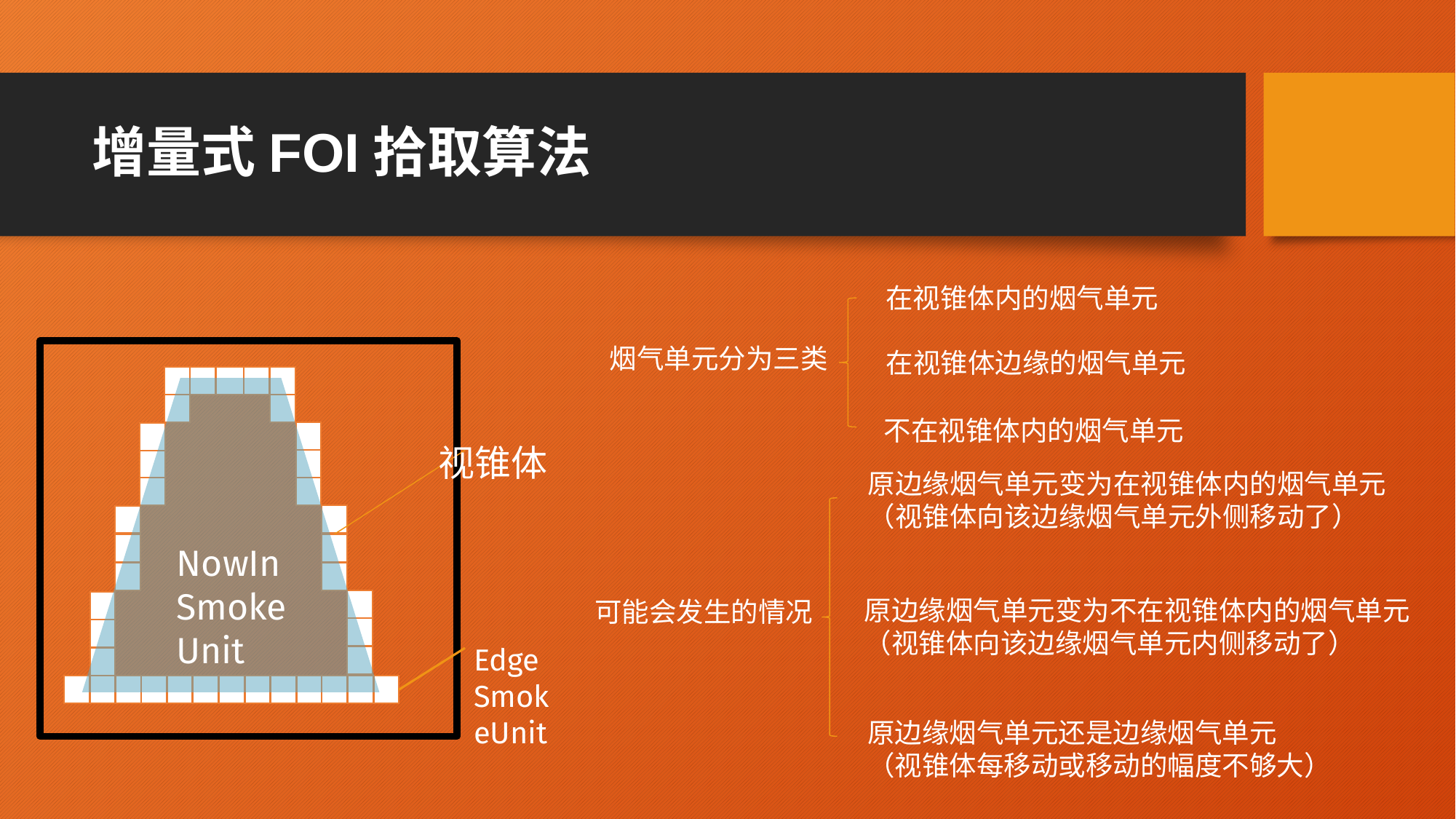

# 增量式FOI拾取算法
在视锥体内的烟气单元

烟气单元分为三类
在视锥体边缘的烟气单元

视锥体
Edge
SmokeUnit
NowInSmokeUnit
不在视锥体内的烟气单元
原边缘烟气单元变为在视锥体内的烟气单元
（视锥体向该边缘烟气单元外侧移动了）

原边缘烟气单元变为不在视锥体内的烟气单元
（视锥体向该边缘烟气单元内侧移动了）
可能会发生的情况
原边缘烟气单元还是边缘烟气单元
（视锥体每移动或移动的幅度不够大）